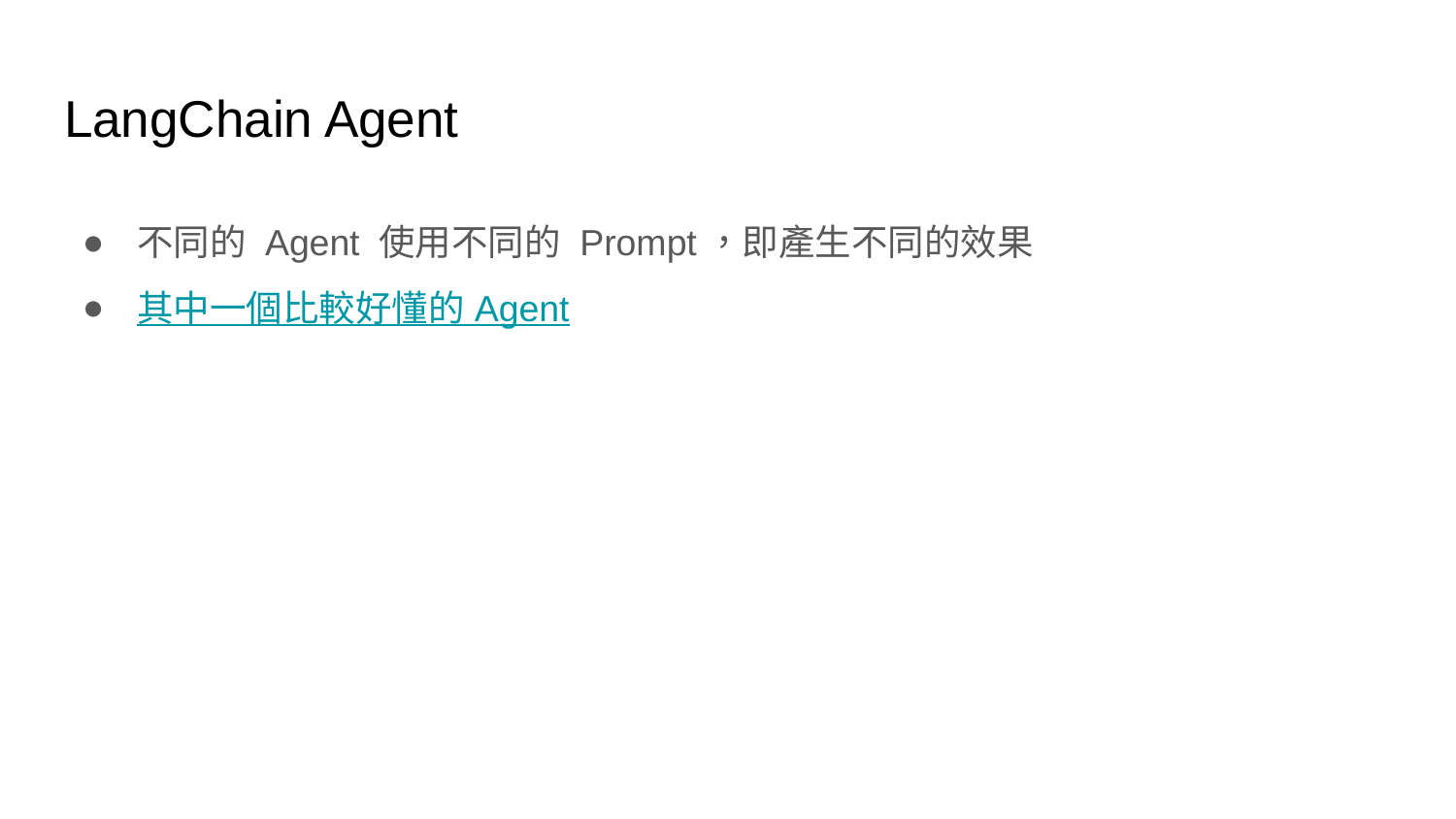

# LangChain Agent
不同的 Agent 使用不同的 Prompt，即產生不同的效果
其中一個比較好懂的 Agent